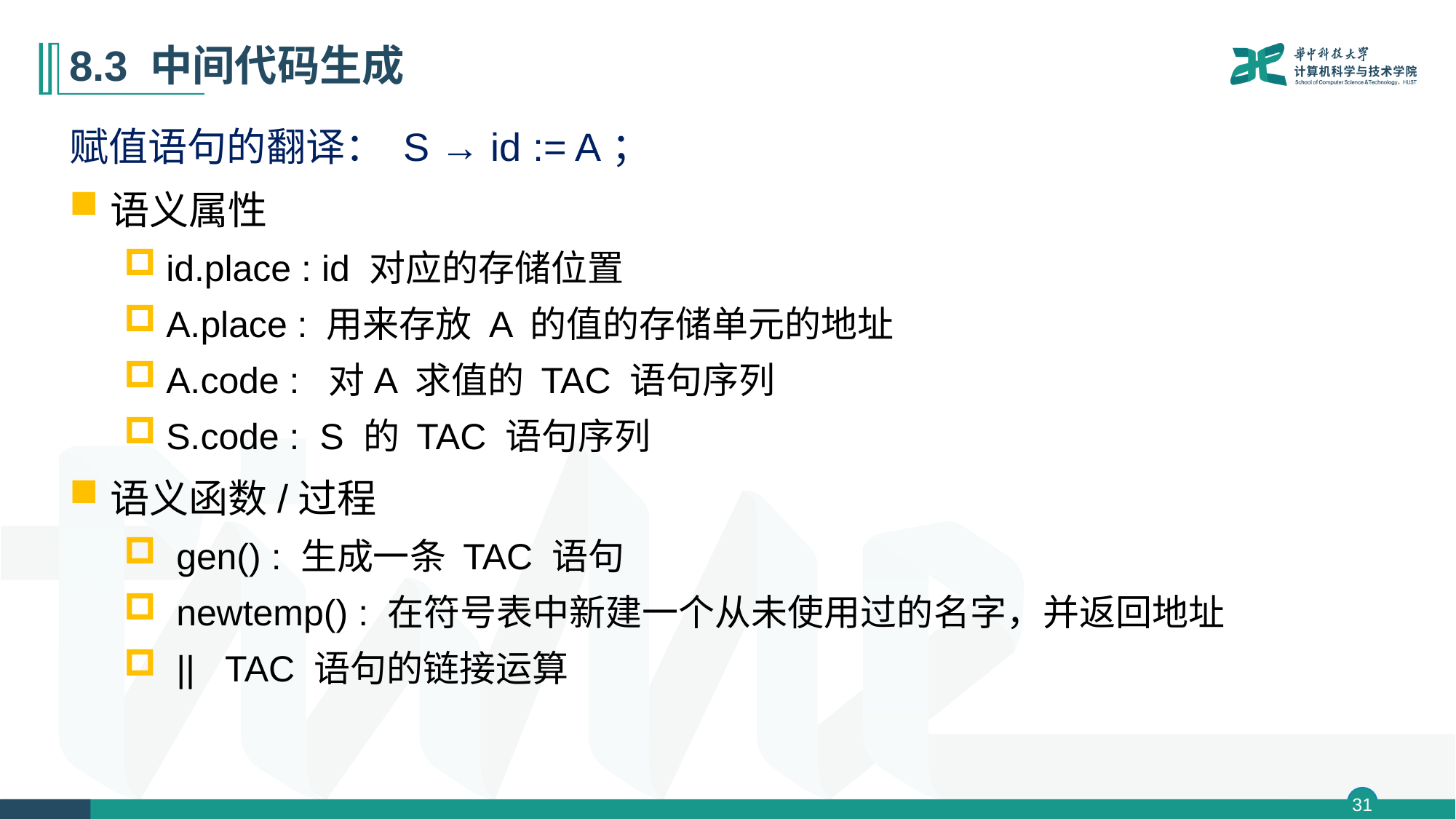

# 8.3 中间代码生成
赋值语句的翻译： S → id := A；
语义属性
id.place : id 对应的存储位置
A.place : 用来存放 A 的值的存储单元的地址
A.code :  对A 求值的 TAC 语句序列
S.code :  S 的 TAC 语句序列
语义函数/过程
 gen() : 生成一条 TAC 语句
 newtemp() : 在符号表中新建一个从未使用过的名字，并返回地址
 ||   TAC 语句的链接运算